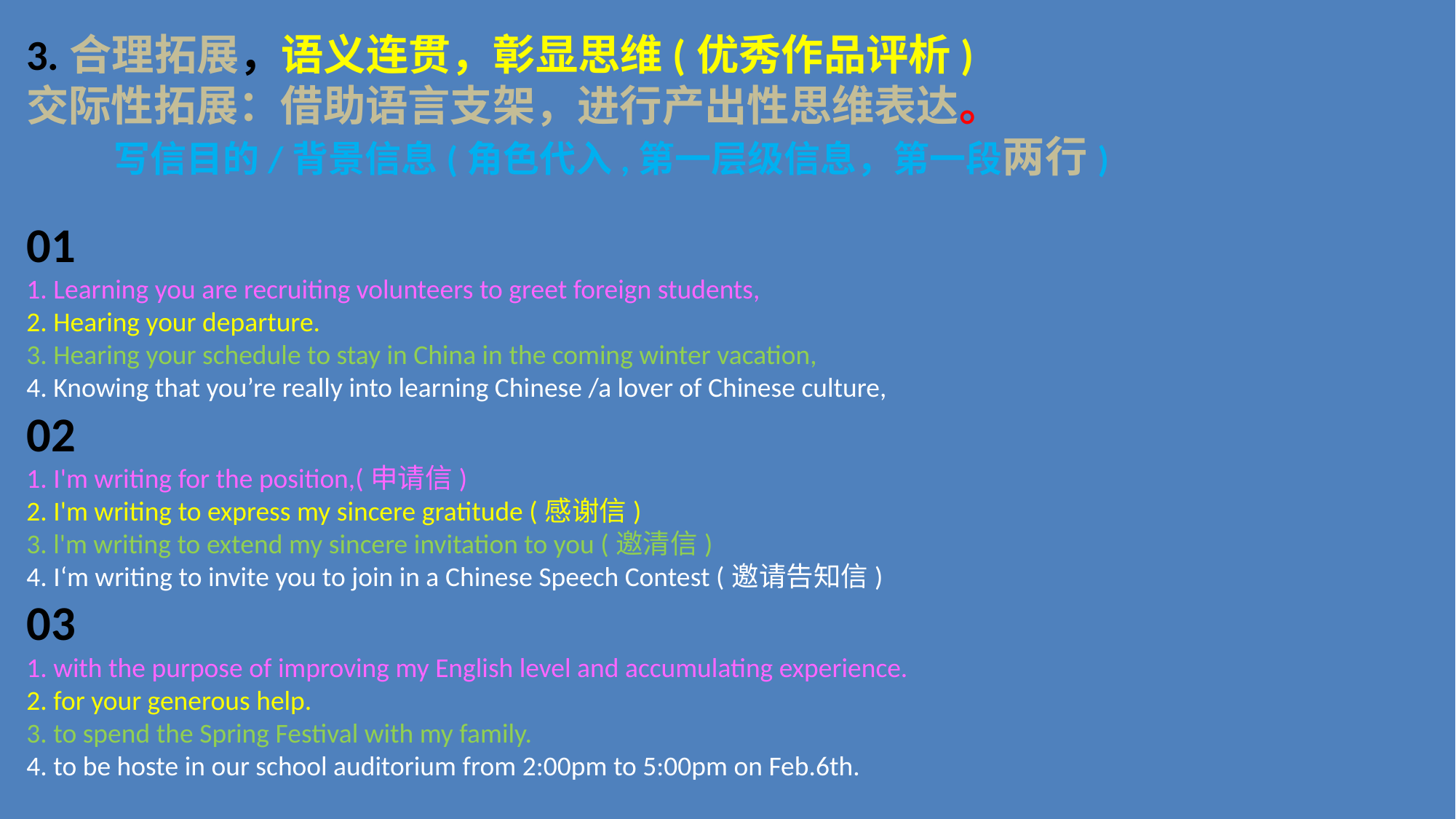

3.合理拓展，语义连贯，彰显思维(优秀作品评析)
交际性拓展：借助语言支架，进行产出性思维表达。
             写信目的/背景信息(角色代入,第一层级信息，第一段两行)

01
1. Learning you are recruiting volunteers to greet foreign students,
2. Hearing your departure.
3. Hearing your schedule to stay in China in the coming winter vacation,
4. Knowing that you’re really into learning Chinese /a lover of Chinese culture,
02
1. I'm writing for the position,(申请信)
2. I'm writing to express my sincere gratitude (感谢信)
3. l'm writing to extend my sincere invitation to you (邀清信)
4. I‘m writing to invite you to join in a Chinese Speech Contest (邀请告知信)
03
1. with the purpose of improving my English level and accumulating experience.
2. for your generous help.
3. to spend the Spring Festival with my family.
4. to be hoste in our school auditorium from 2:00pm to 5:00pm on Feb.6th.